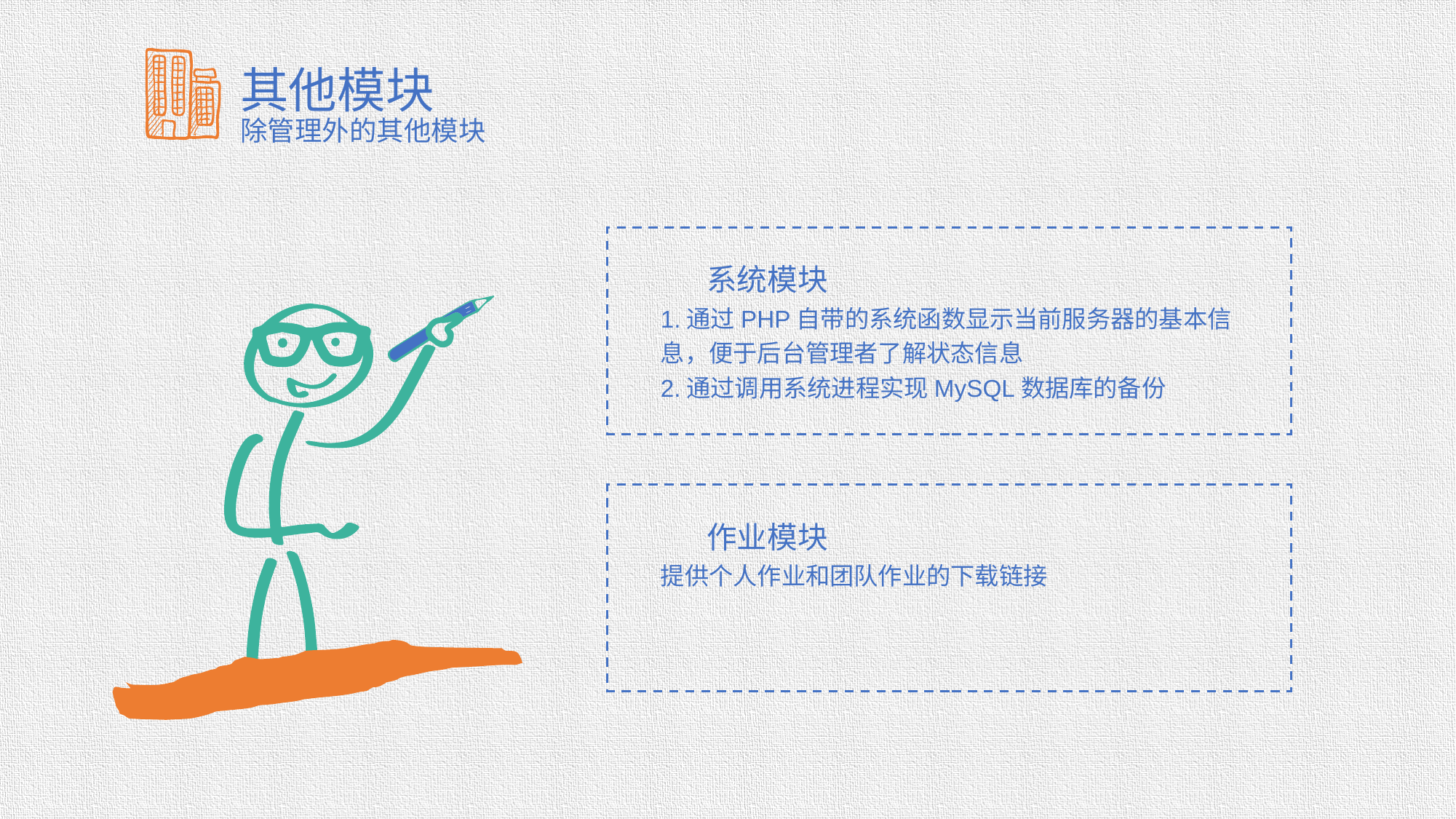

其他模块
除管理外的其他模块

系统模块
1.通过PHP自带的系统函数显示当前服务器的基本信息，便于后台管理者了解状态信息
2.通过调用系统进程实现MySQL数据库的备份

作业模块
提供个人作业和团队作业的下载链接